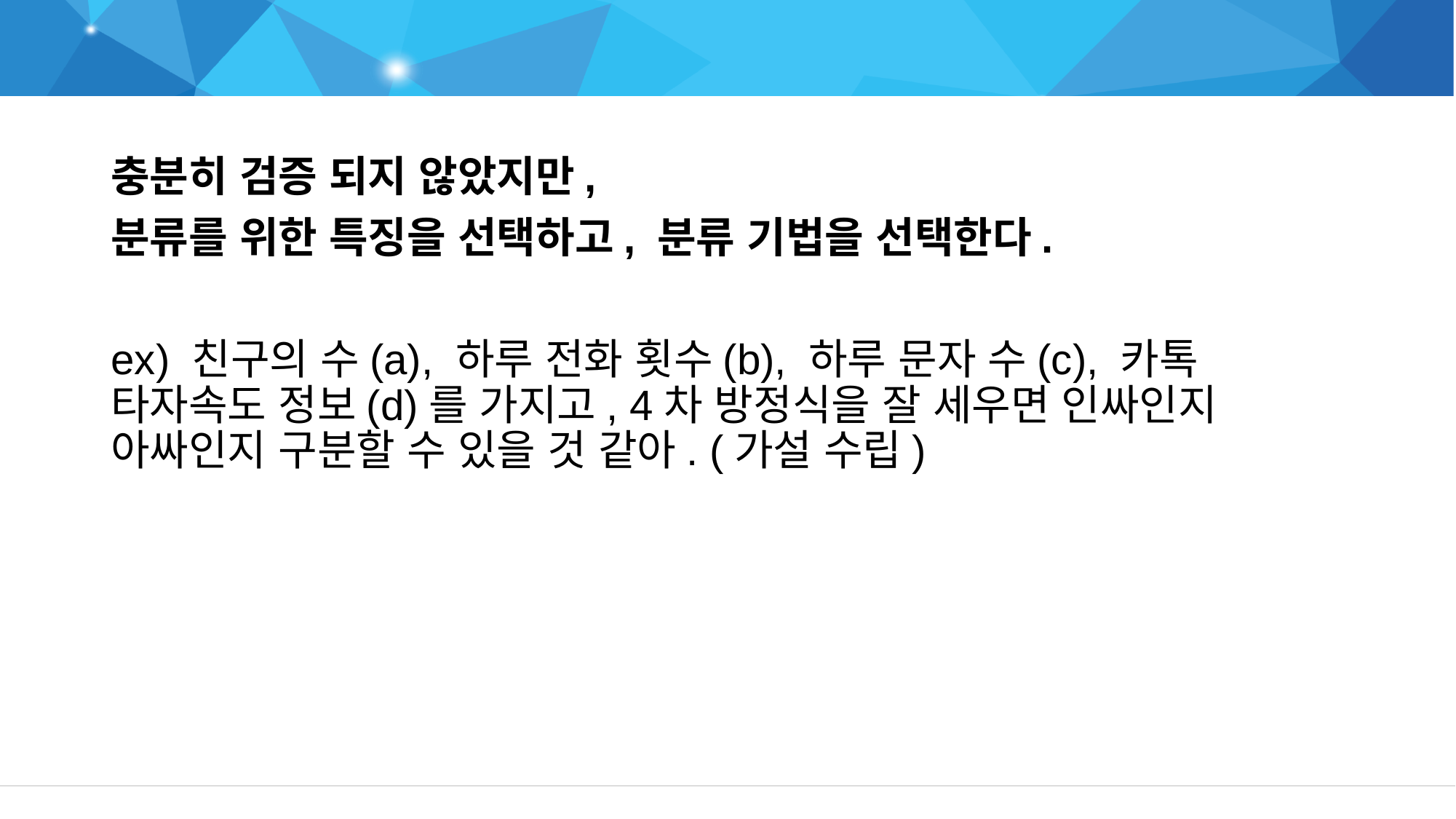

ML 과정 2 – 가설 세우기
충분히 검증 되지 않았지만,
분류를 위한 특징을 선택하고, 분류 기법을 선택한다.

ex) 친구의 수(a), 하루 전화 횟수(b), 하루 문자 수(c), 카톡 타자속도 정보(d)를 가지고, 4차 방정식을 잘 세우면 인싸인지 아싸인지 구분할 수 있을 것 같아. (가설 수립)